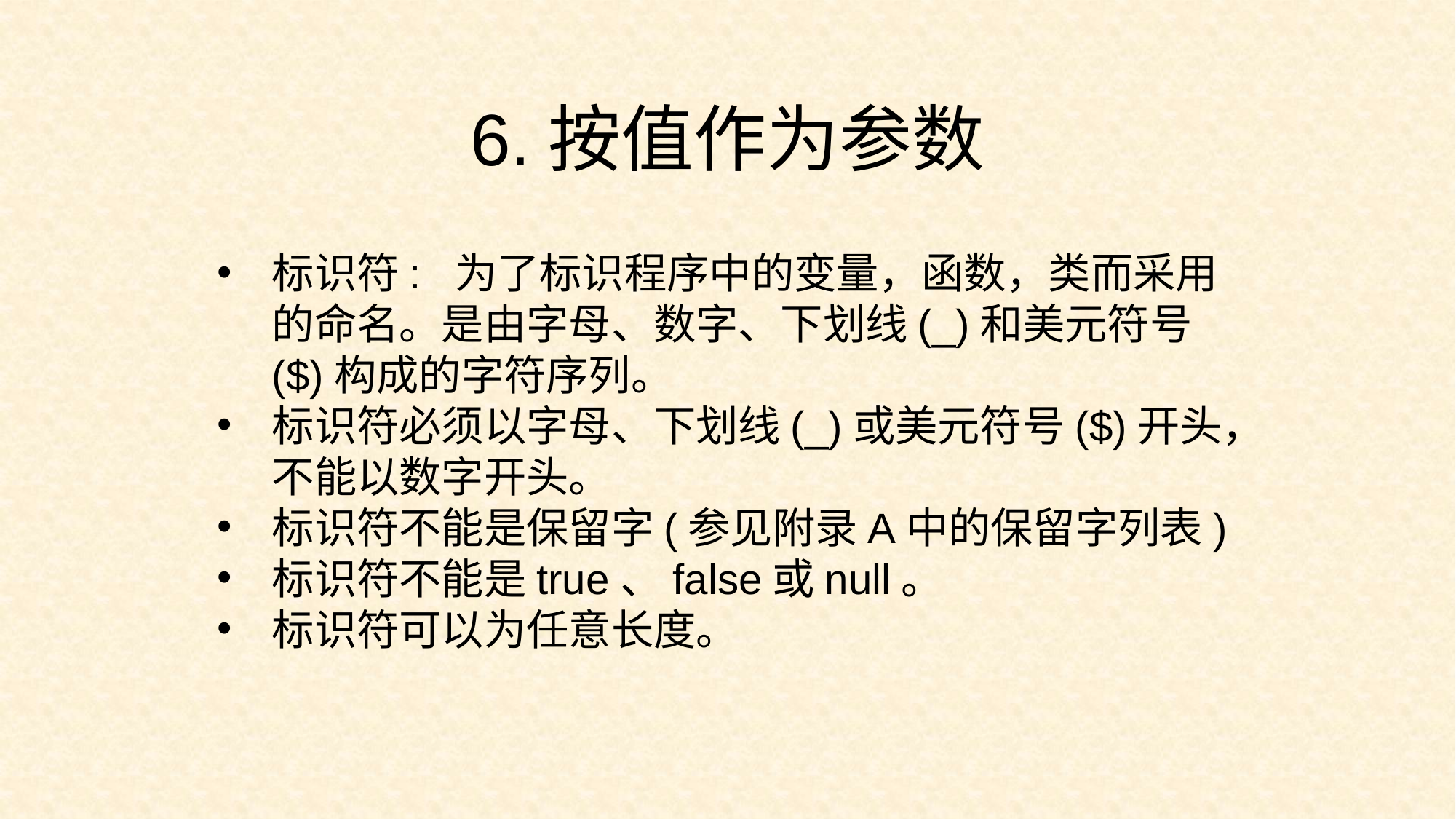

6.按值作为参数
标识符:  为了标识程序中的变量，函数，类而采用的命名。是由字母、数字、下划线(_)和美元符号($)构成的字符序列。
标识符必须以字母、下划线(_)或美元符号($)开头，不能以数字开头。
标识符不能是保留字(参见附录A中的保留字列表)
标识符不能是true、false或null。
标识符可以为任意长度。